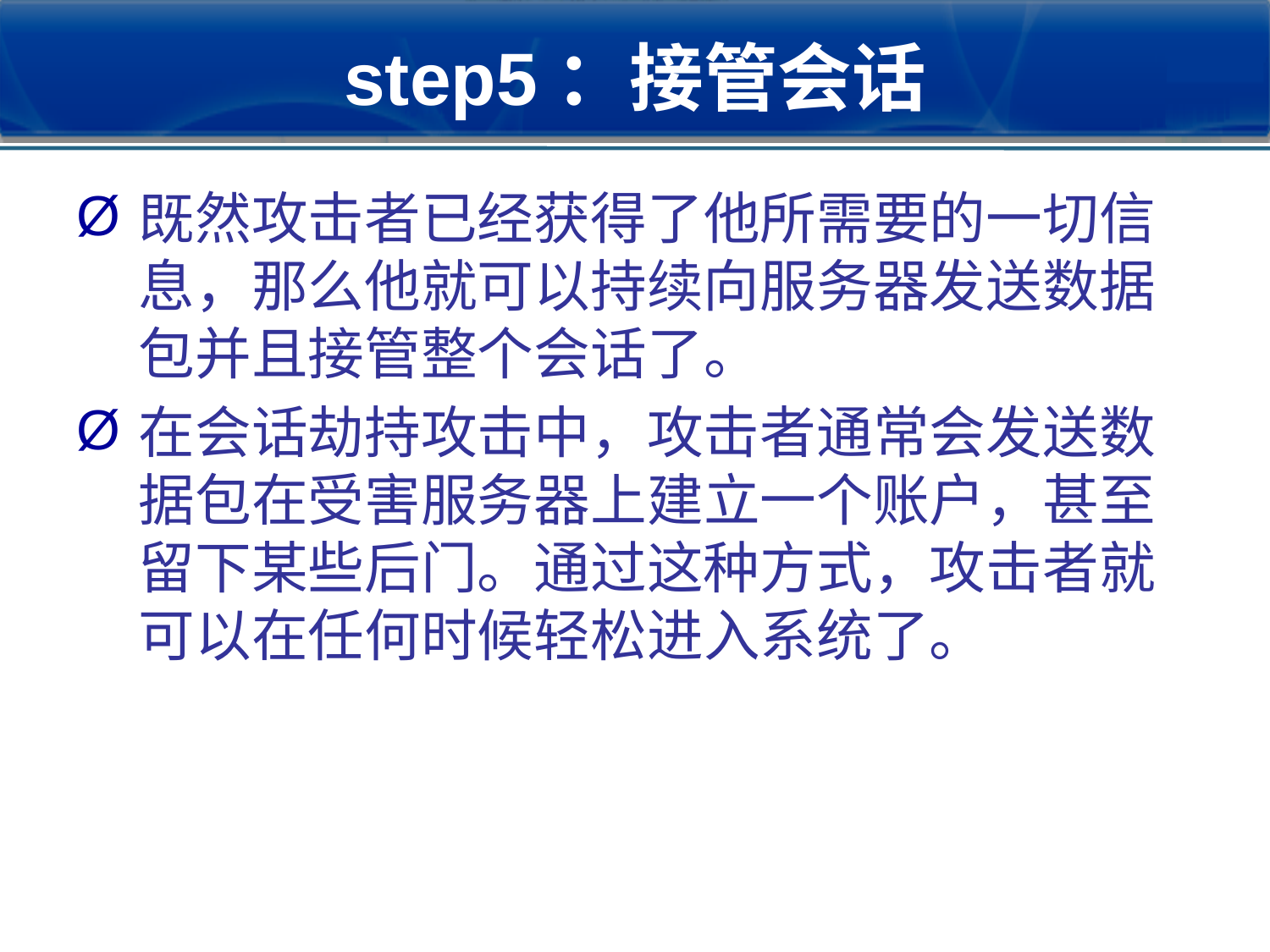

2018/3/9
网络入侵与防范讲义
57
# step5：接管会话
既然攻击者已经获得了他所需要的一切信息，那么他就可以持续向服务器发送数据包并且接管整个会话了。
在会话劫持攻击中，攻击者通常会发送数据包在受害服务器上建立一个账户，甚至留下某些后门。通过这种方式，攻击者就可以在任何时候轻松进入系统了。